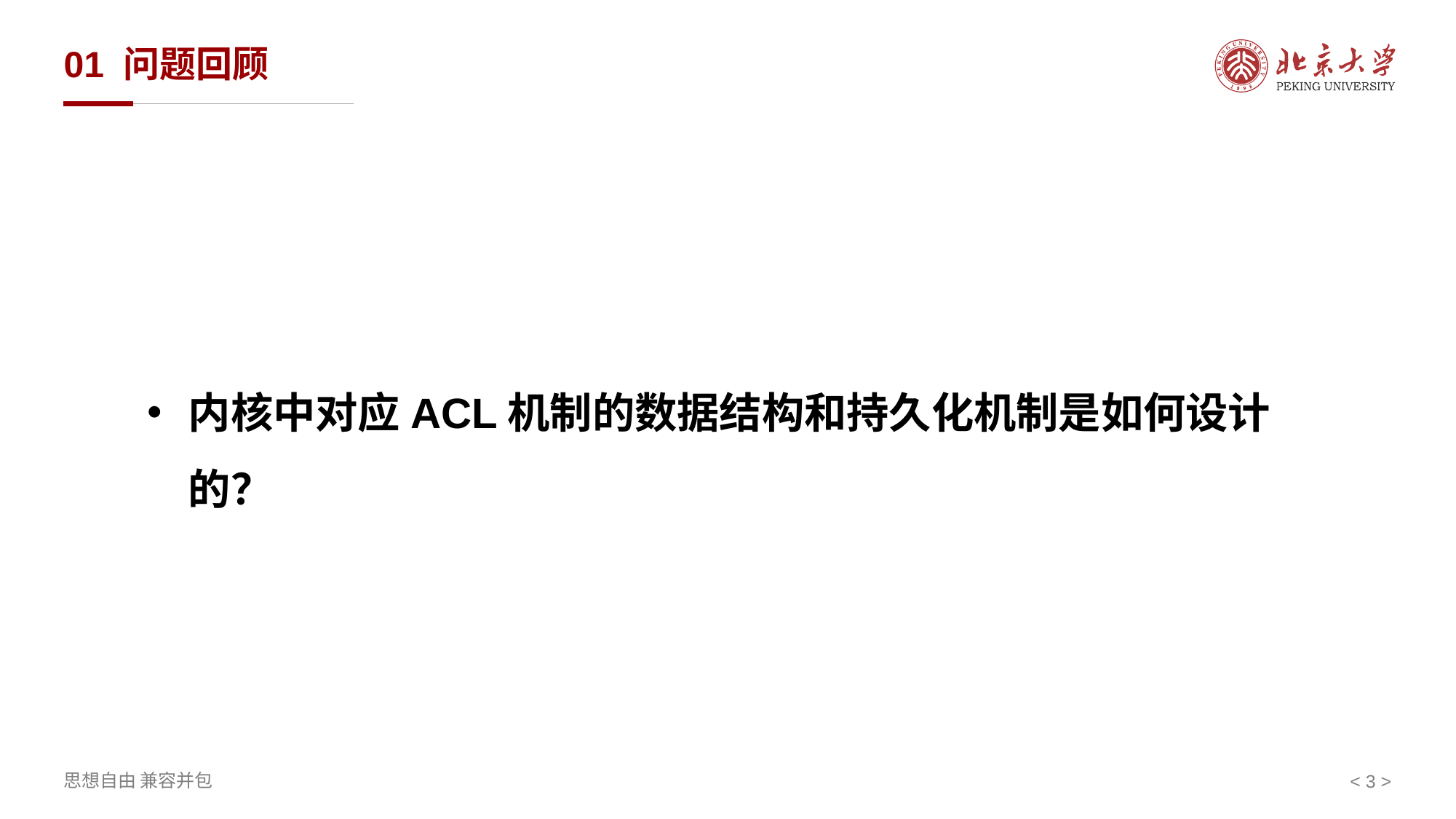

# 01 问题回顾
内核中对应ACL机制的数据结构和持久化机制是如何设计的？

< 3 >